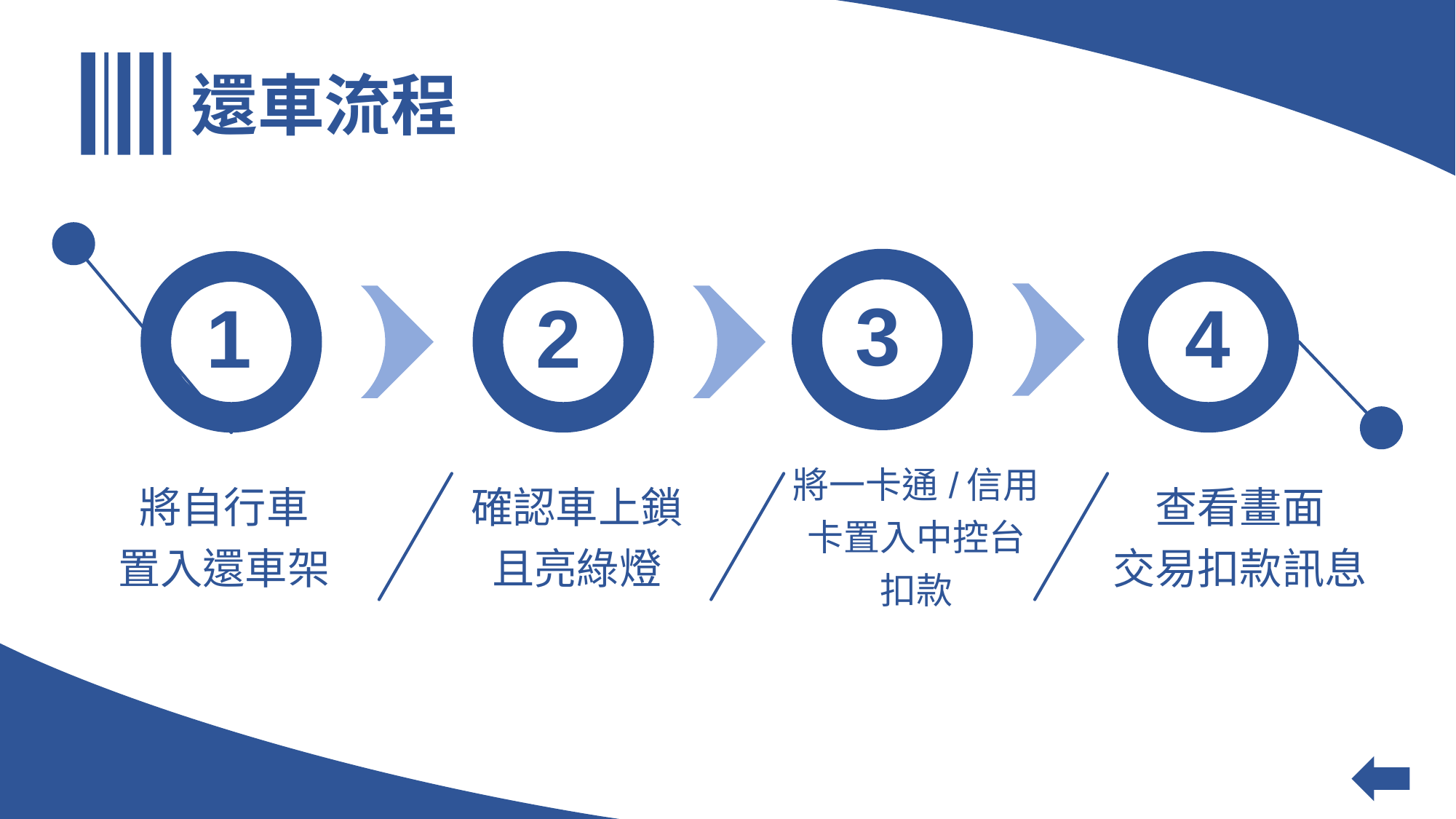

還車流程

| 3 |
| --- |
| 1 |
| --- |
| 2 |
| --- |
| 4 |
| --- |

| 將自行車 置入還車架 |
| --- |
| 確認車上鎖 且亮綠燈 |
| --- |
| 將一卡通/信用卡置入中控台 扣款 |
| --- |
| 查看畫面 交易扣款訊息 |
| --- |